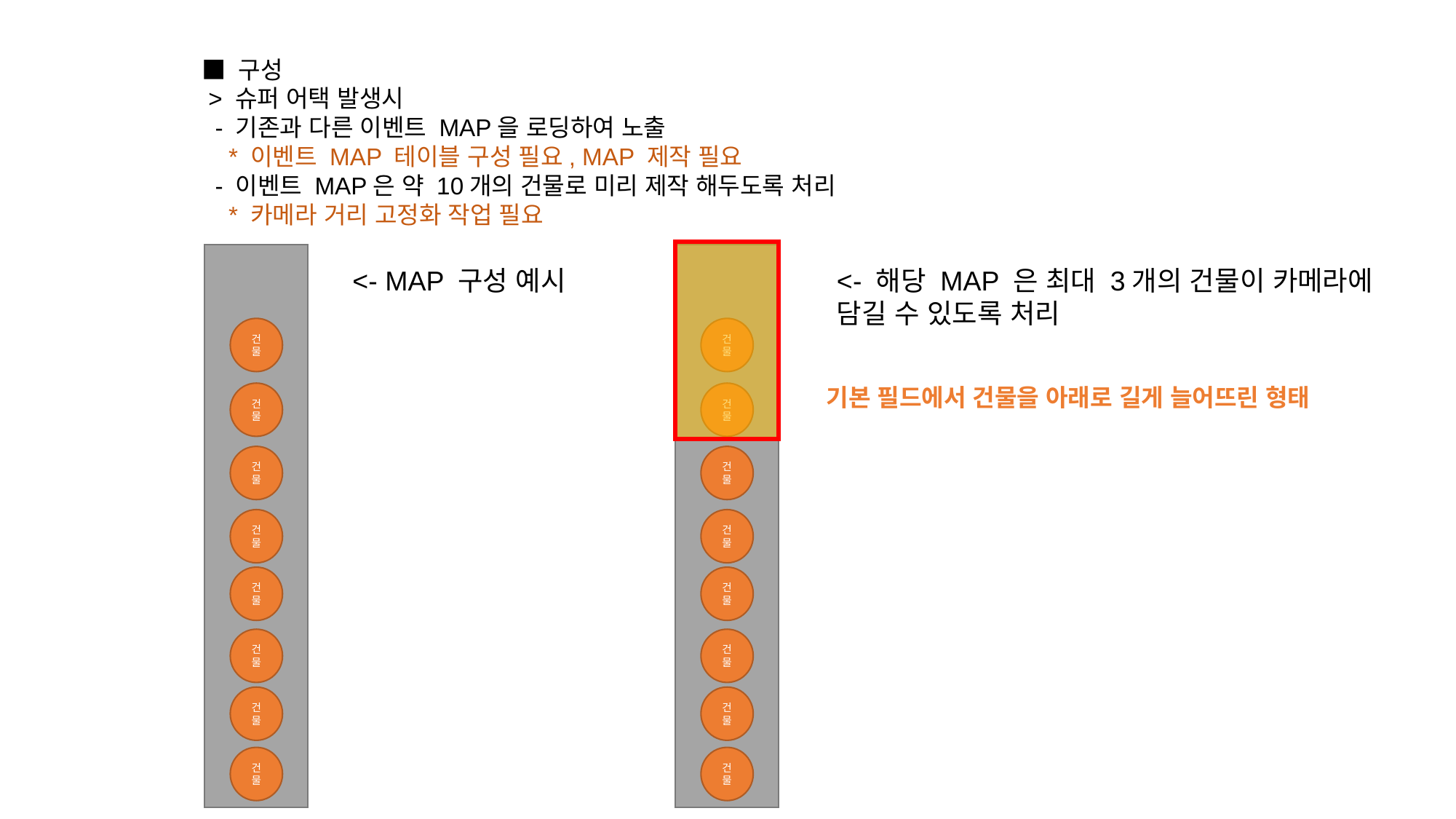

■ 구성
 > 슈퍼 어택 발생시
  - 기존과 다른 이벤트 MAP을 로딩하여 노출
    * 이벤트 MAP 테이블 구성 필요, MAP 제작 필요
  - 이벤트 MAP은 약 10개의 건물로 미리 제작 해두도록 처리
    * 카메라 거리 고정화 작업 필요

건물
건물
건물
건물
건물
건물
건물
건물

건물
건물
건물
건물
건물
건물
건물
건물
<- MAP 구성 예시
<- 해당 MAP 은 최대 3개의 건물이 카메라에
담길 수 있도록 처리
 기본 필드에서 건물을 아래로 길게 늘어뜨린 형태